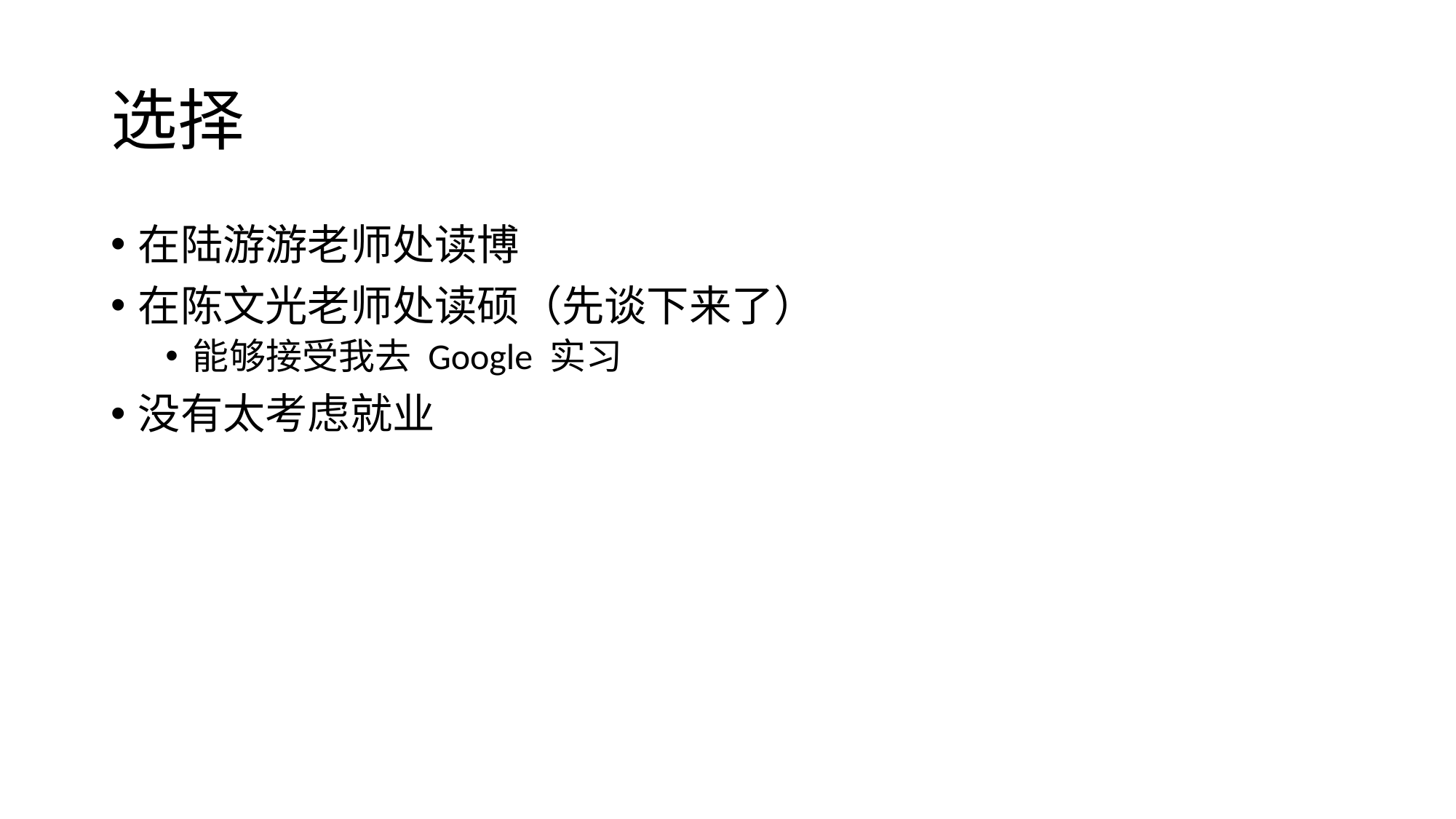

# 选择
在陆游游老师处读博
在陈文光老师处读硕（先谈下来了）
能够接受我去 Google 实习
没有太考虑就业